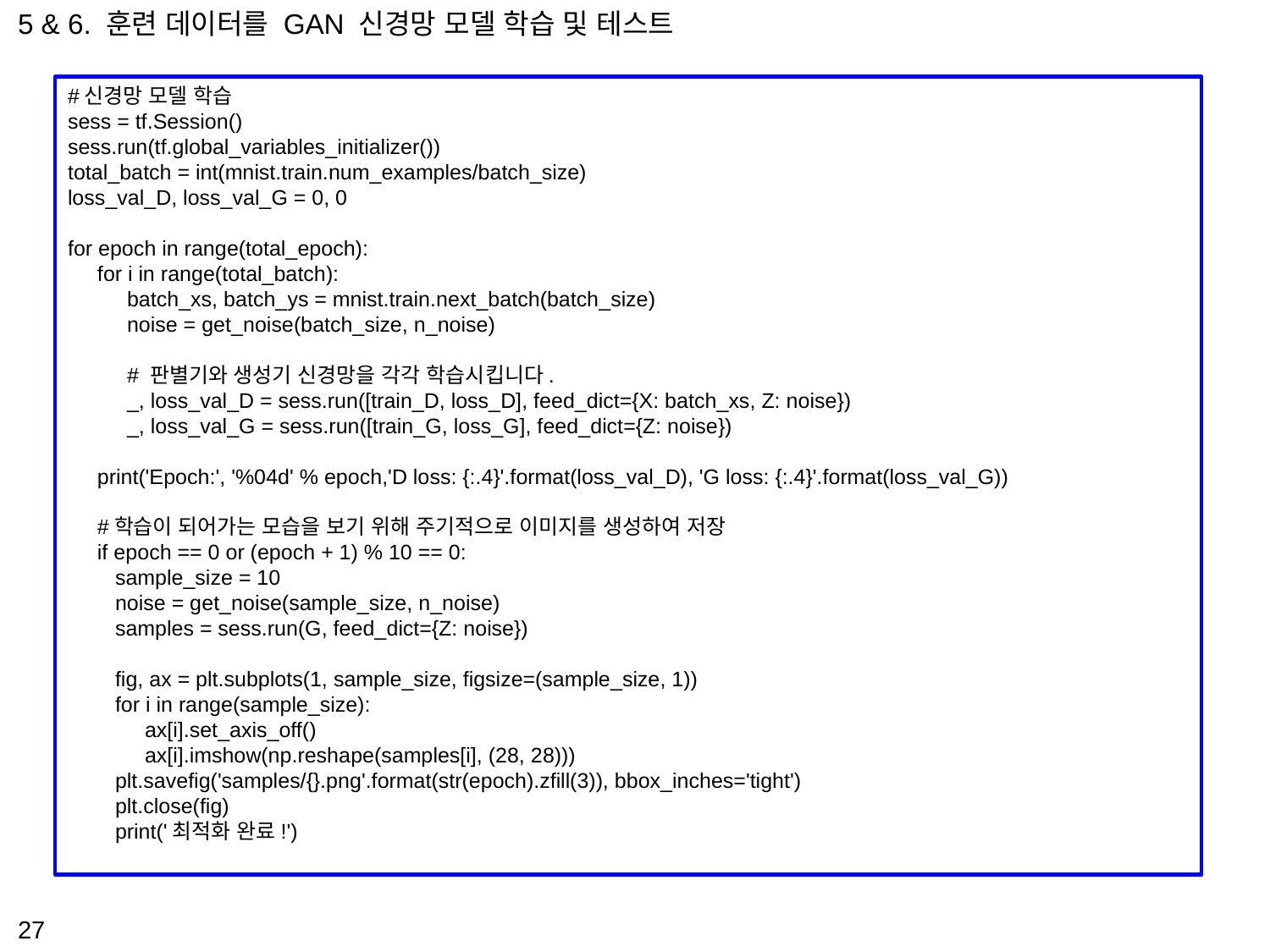

5 & 6. 훈련 데이터를 GAN 신경망 모델 학습 및 테스트

#신경망 모델 학습
sess = tf.Session()
sess.run(tf.global_variables_initializer())
total_batch = int(mnist.train.num_examples/batch_size)
loss_val_D, loss_val_G = 0, 0

for epoch in range(total_epoch):
     for i in range(total_batch):
          batch_xs, batch_ys = mnist.train.next_batch(batch_size)
          noise = get_noise(batch_size, n_noise)

          # 판별기와 생성기 신경망을 각각 학습시킵니다.
          _, loss_val_D = sess.run([train_D, loss_D], feed_dict={X: batch_xs, Z: noise})
          _, loss_val_G = sess.run([train_G, loss_G], feed_dict={Z: noise})

     print('Epoch:', '%04d' % epoch,'D loss: {:.4}'.format(loss_val_D), 'G loss: {:.4}'.format(loss_val_G))

     #학습이 되어가는 모습을 보기 위해 주기적으로 이미지를 생성하여 저장
     if epoch == 0 or (epoch + 1) % 10 == 0:
        sample_size = 10
        noise = get_noise(sample_size, n_noise)
        samples = sess.run(G, feed_dict={Z: noise})

        fig, ax = plt.subplots(1, sample_size, figsize=(sample_size, 1))
        for i in range(sample_size):
             ax[i].set_axis_off()
             ax[i].imshow(np.reshape(samples[i], (28, 28)))
        plt.savefig('samples/{}.png'.format(str(epoch).zfill(3)), bbox_inches='tight')
        plt.close(fig)
        print('최적화 완료!')

27